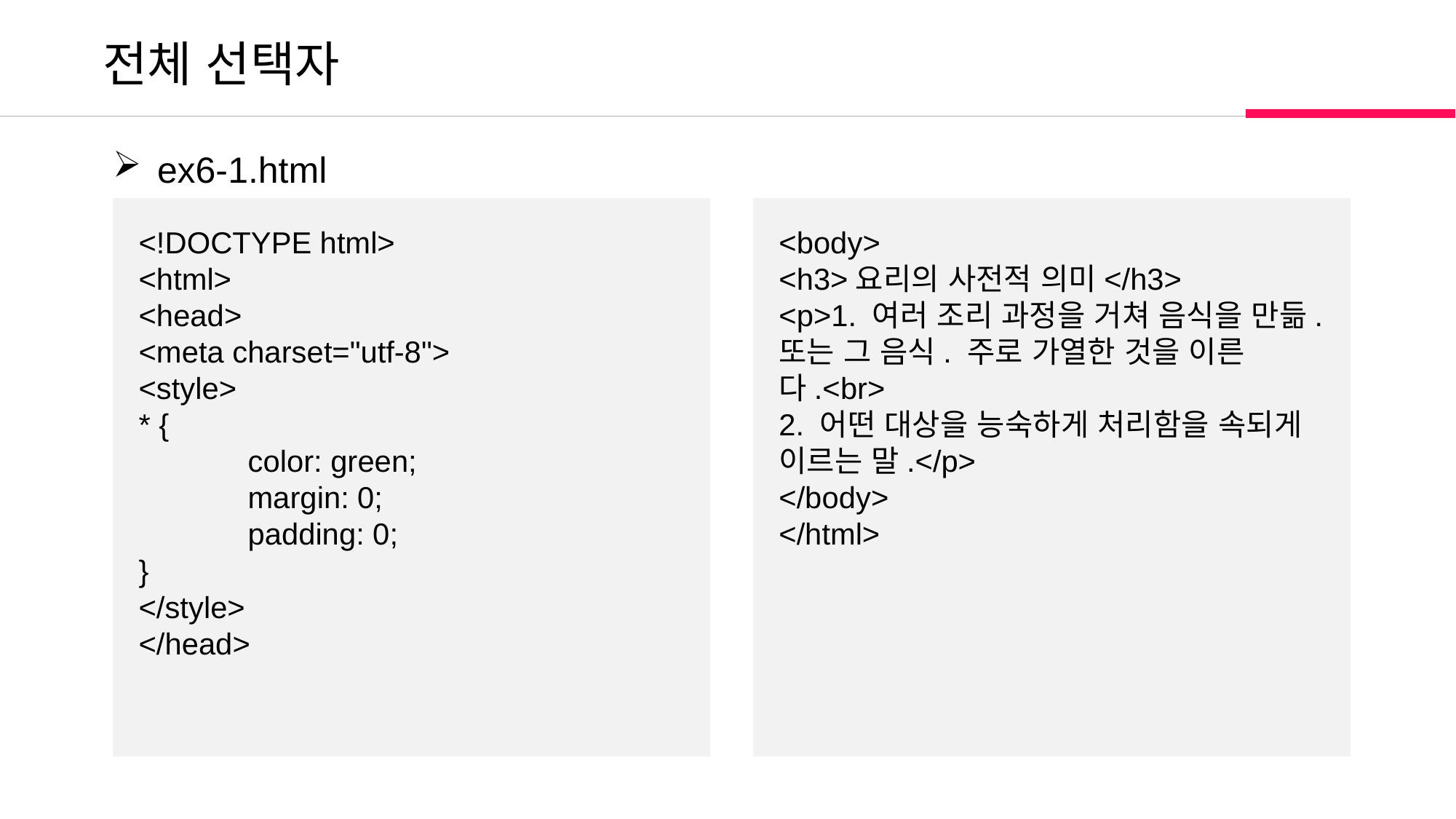

전체 선택자

 ex6-1.html
<!DOCTYPE html>
<html>
<head>
<meta charset="utf-8">
<style>
* {
	color: green;
	margin: 0;
	padding: 0;
}
</style>
</head>
<body>
<h3>요리의 사전적 의미</h3>
<p>1. 여러 조리 과정을 거쳐 음식을 만듦. 또는 그 음식. 주로 가열한 것을 이른다.<br>
2. 어떤 대상을 능숙하게 처리함을 속되게 이르는 말.</p>
</body>
</html>